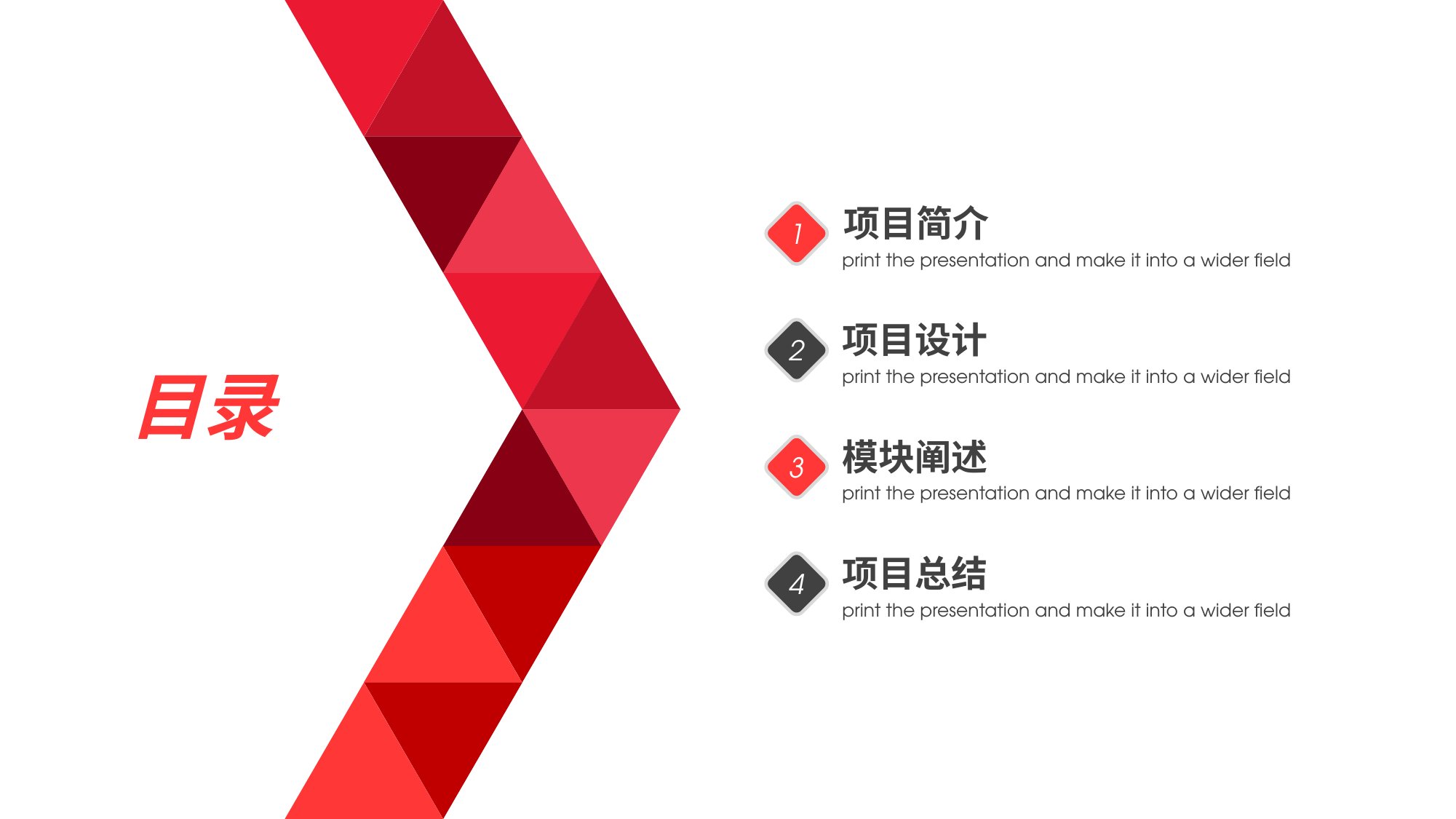

项目简介
print the presentation and make it into a wider field

1
项目设计
print the presentation and make it into a wider field

2
目录
模块阐述
print the presentation and make it into a wider field

3
项目总结
print the presentation and make it into a wider field

4